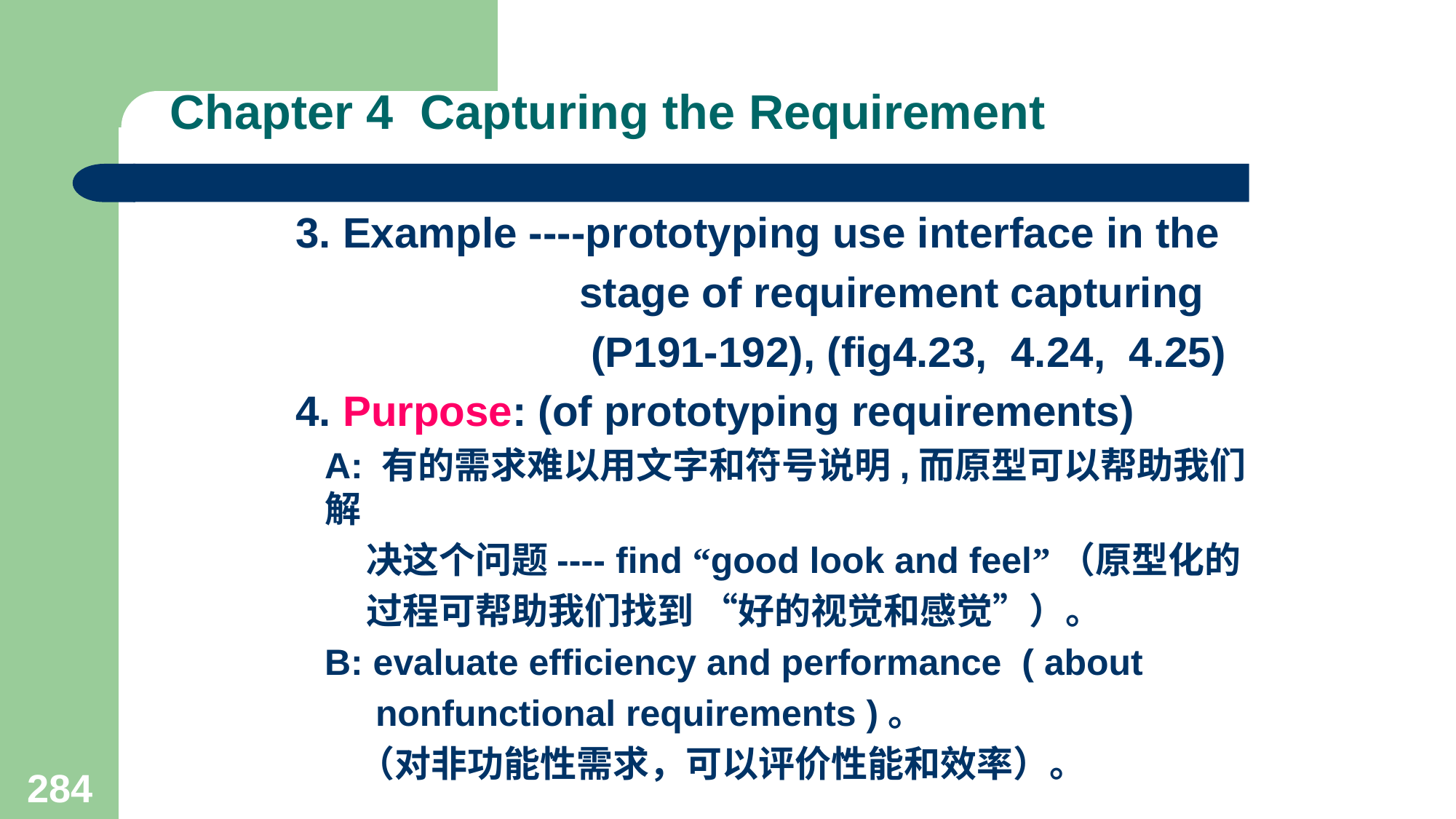

# Chapter 4  Capturing the Requirement
 3. Example ----prototyping use interface in the
                         stage of requirement capturing
                          (P191-192), (fig4.23,  4.24,  4.25)
 4. Purpose: (of prototyping requirements)
    A: 有的需求难以用文字和符号说明,而原型可以帮助我们解
         决这个问题---- find “good look and feel”（原型化的
         过程可帮助我们找到 “好的视觉和感觉”）。
    B: evaluate efficiency and performance  ( about
         nonfunctional requirements )。
        （对非功能性需求，可以评价性能和效率）。
284